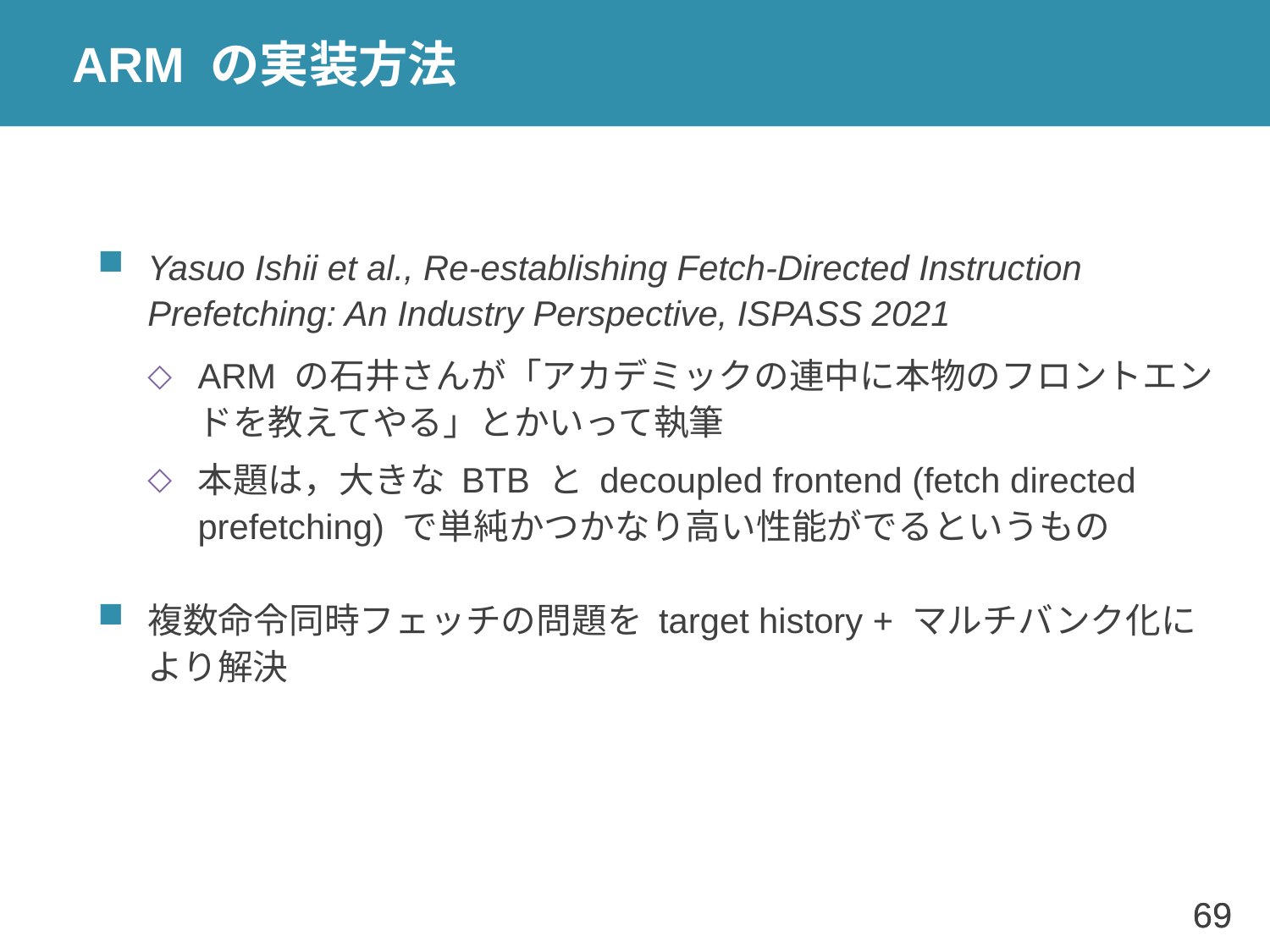

# ARM の実装方法
Yasuo Ishii et al., Re-establishing Fetch-Directed Instruction Prefetching: An Industry Perspective, ISPASS 2021
ARM の石井さんが「アカデミックの連中に本物のフロントエンドを教えてやる」とかいって執筆
本題は，大きな BTB と decoupled frontend (fetch directed prefetching) で単純かつかなり高い性能がでるというもの
複数命令同時フェッチの問題を target history + マルチバンク化により解決